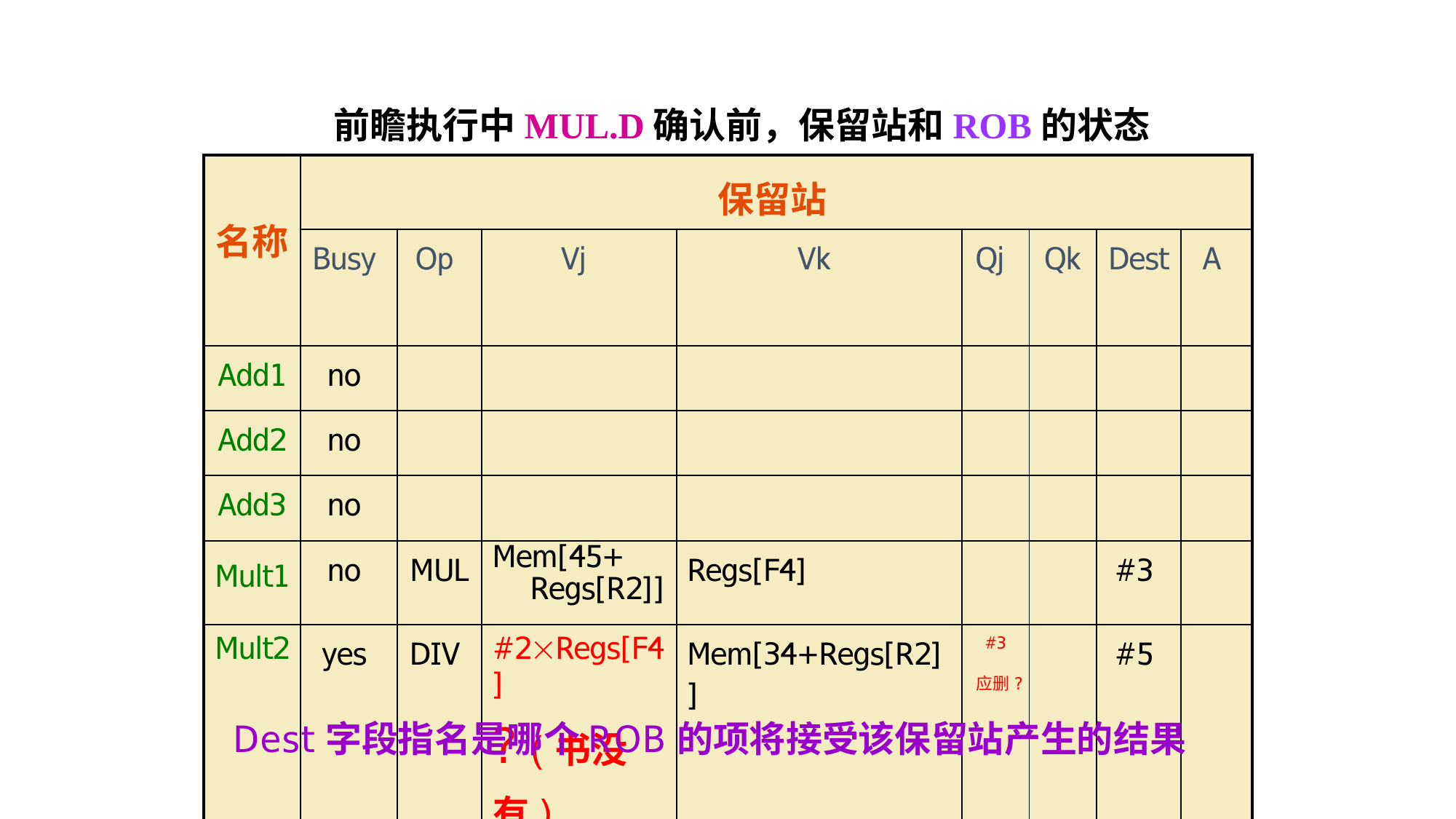

#
前瞻执行中MUL.D确认前，保留站和ROB的状态
| 名称 | 保留站 |  |  |  |  |  |  |  |
| --- | --- | --- | --- | --- | --- | --- | --- | --- |
|  | Busy | Op | Vj | Vk | Qj | Qk | Dest | A |
| Add1 | no |  |  |  |  |  |  |  |
| Add2 | no |  |  |  |  |  |  |  |
| Add3 | no |  |  |  |  |  |  |  |
| Mult1 | no | MUL | Mem[45+ Regs[R2]] | Regs[F4] |  |  | #3 |  |
| Mult2 | yes | DIV | #2×Regs[F4] ? (书没有) | Mem[34+Regs[R2]] | #3 应删? |  | #5 |  |

Dest字段指名是哪个ROB的项将接受该保留站产生的结果